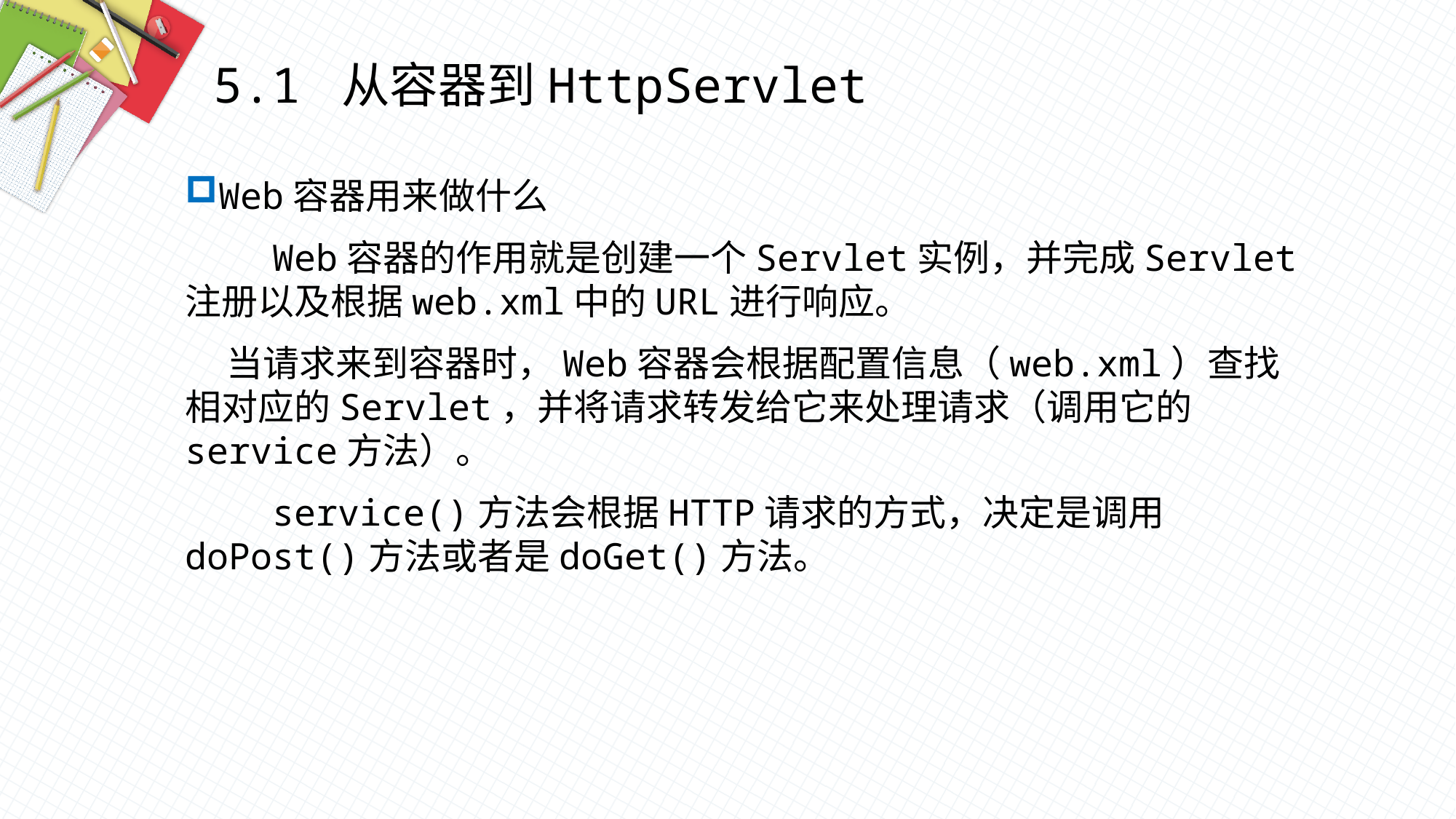

5.1 从容器到HttpServlet
Web容器用来做什么
    Web容器的作用就是创建一个Servlet实例，并完成Servlet注册以及根据web.xml中的URL进行响应。
    当请求来到容器时，Web容器会根据配置信息（web.xml）查找相对应的Servlet，并将请求转发给它来处理请求（调用它的service方法）。
    service()方法会根据HTTP请求的方式，决定是调用doPost()方法或者是doGet()方法。